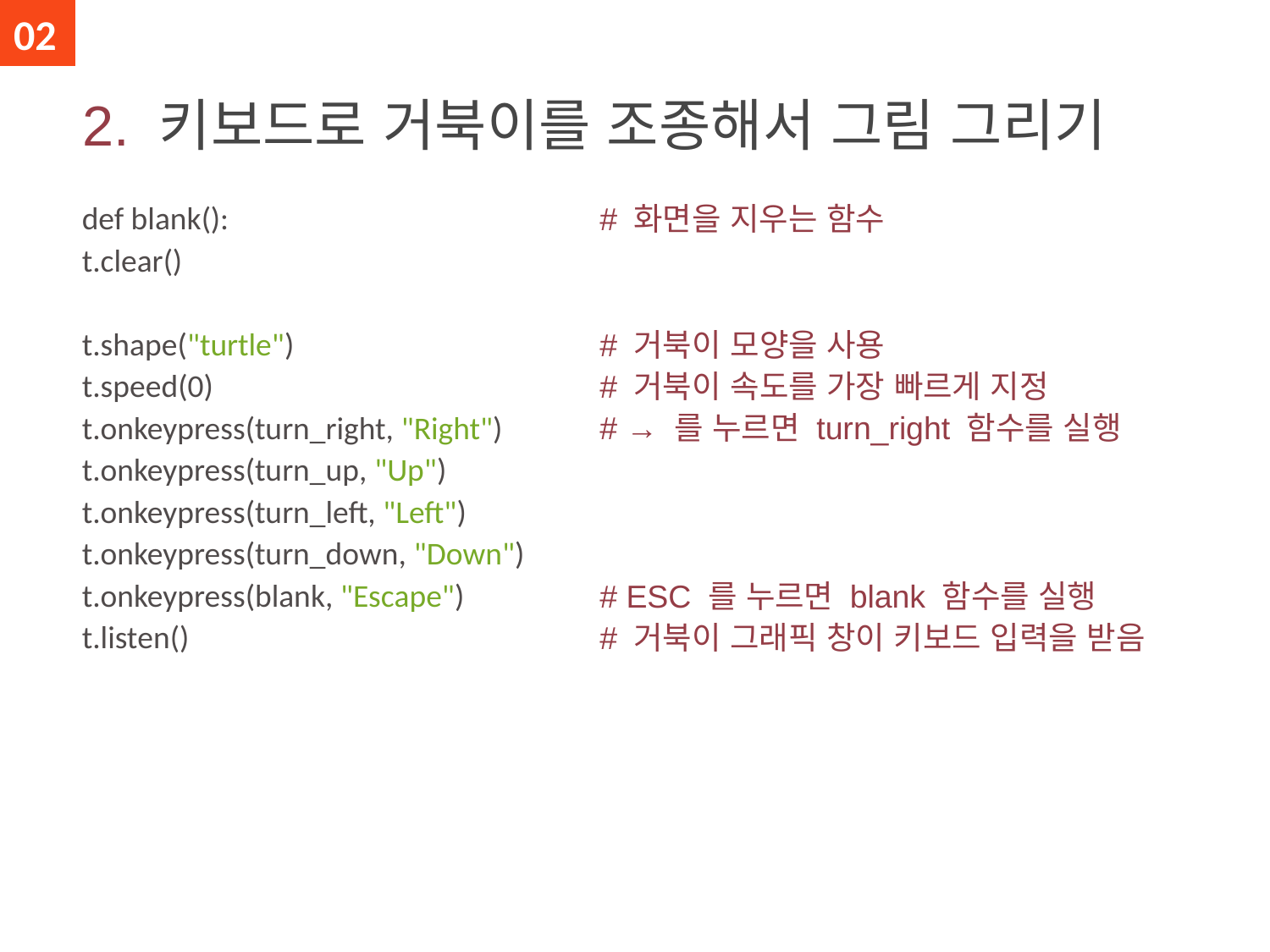

02
# 2. 키보드로 거북이를 조종해서 그림 그리기
def blank():
t.clear()
t.shape("turtle")
t.speed(0)
t.onkeypress(turn_right, "Right")
t.onkeypress(turn_up, "Up")
t.onkeypress(turn_left, "Left")
t.onkeypress(turn_down, "Down")
t.onkeypress(blank, "Escape")
t.listen()
# 화면을 지우는 함수 # 거북이 모양을 사용 # 거북이 속도를 가장 빠르게 지정 # → 를 누르면 turn_right 함수를 실행 # ESC 를 누르면 blank 함수를 실행 # 거북이 그래픽 창이 키보드 입력을 받음